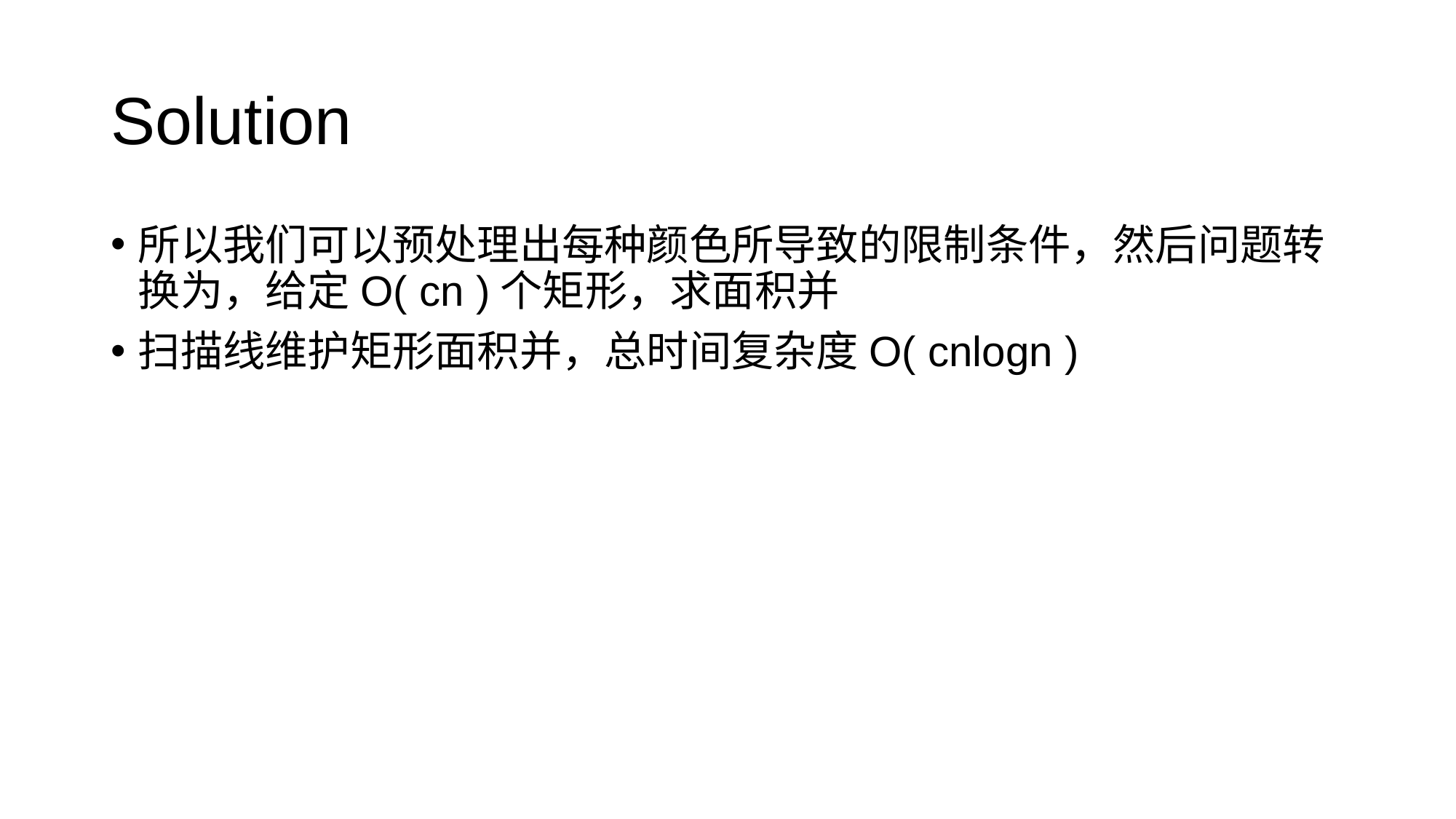

# Solution
所以我们可以预处理出每种颜色所导致的限制条件，然后问题转换为，给定O( cn )个矩形，求面积并
扫描线维护矩形面积并，总时间复杂度O( cnlogn )